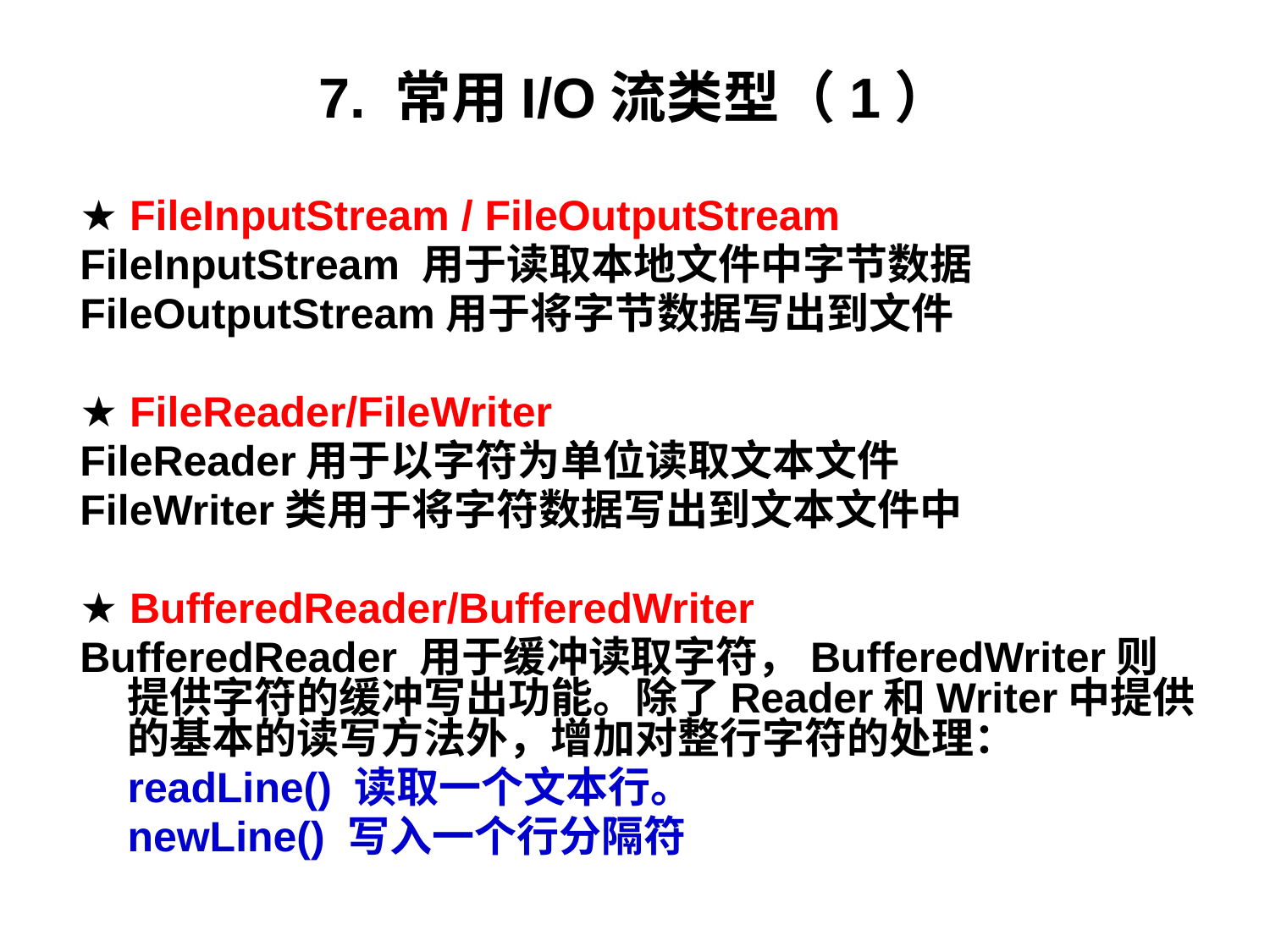

# 7. 常用I/O流类型（1）
★ FileInputStream / FileOutputStream
FileInputStream 用于读取本地文件中字节数据
FileOutputStream用于将字节数据写出到文件

★ FileReader/FileWriter
FileReader用于以字符为单位读取文本文件
FileWriter类用于将字符数据写出到文本文件中

★ BufferedReader/BufferedWriter
BufferedReader 用于缓冲读取字符，BufferedWriter则提供字符的缓冲写出功能。除了Reader和Writer中提供的基本的读写方法外，增加对整行字符的处理：
	readLine() 读取一个文本行。
	newLine() 写入一个行分隔符